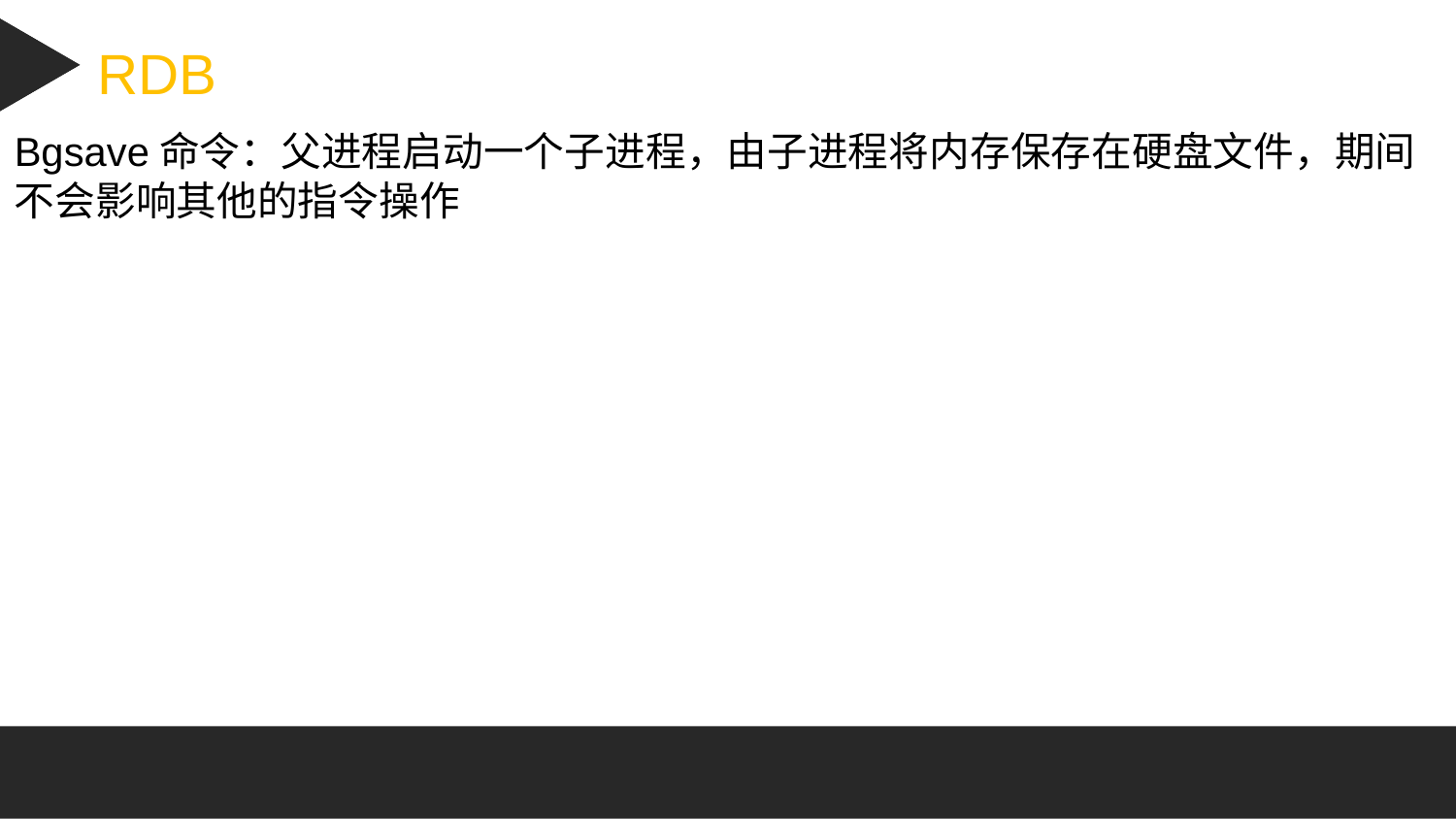

RDB
Bgsave命令：父进程启动一个子进程，由子进程将内存保存在硬盘文件，期间不会影响其他的指令操作